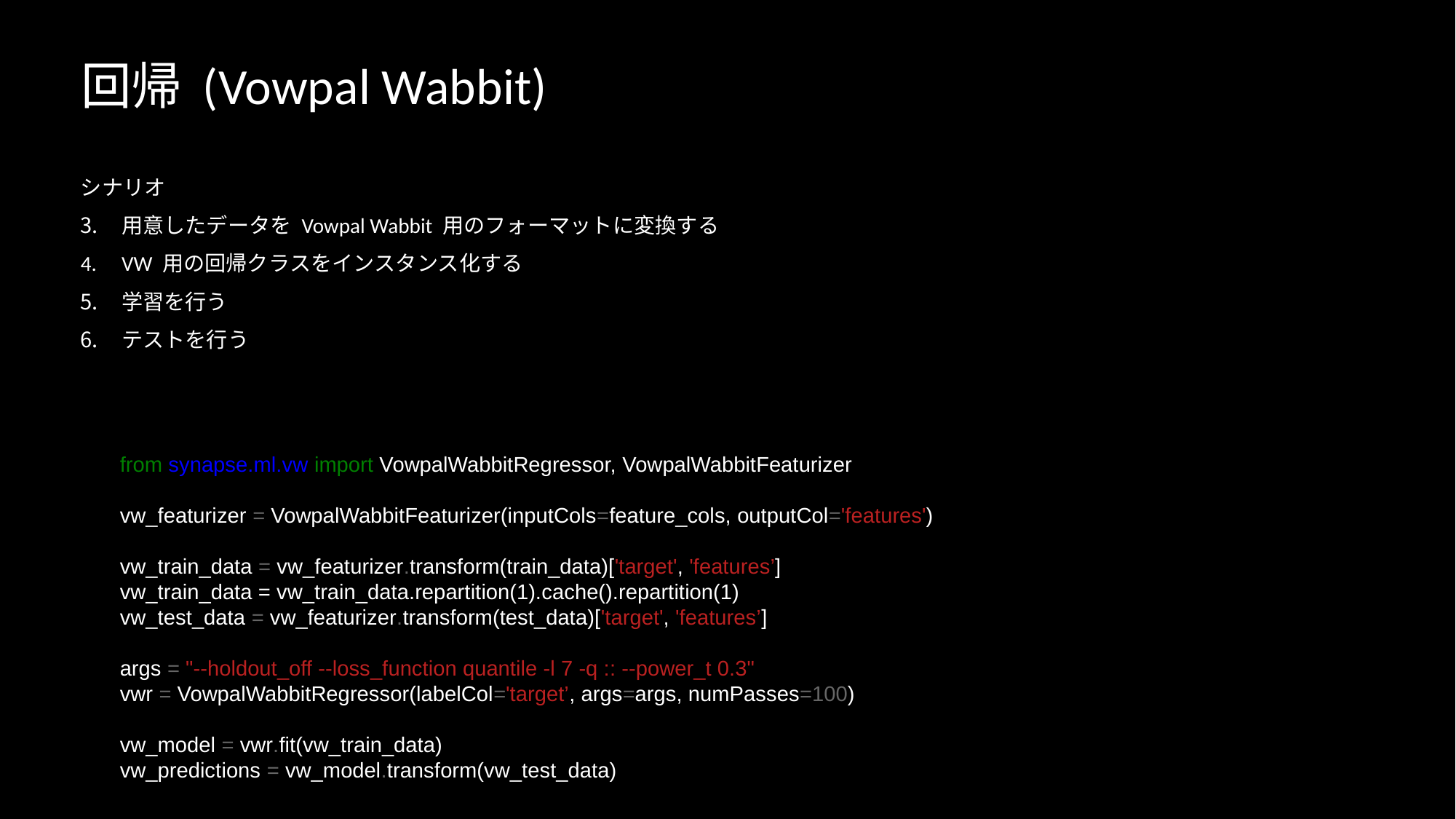

# 回帰 (Vowpal Wabbit)
シナリオ
用意したデータを Vowpal Wabbit 用のフォーマットに変換する
VW 用の回帰クラスをインスタンス化する
学習を行う
テストを行う

from synapse.ml.vw import VowpalWabbitRegressor, VowpalWabbitFeaturizer

vw_featurizer = VowpalWabbitFeaturizer(inputCols=feature_cols, outputCol='features')

vw_train_data = vw_featurizer.transform(train_data)['target', 'features’]
vw_train_data = vw_train_data.repartition(1).cache().repartition(1)
vw_test_data = vw_featurizer.transform(test_data)['target', 'features’]

args = "--holdout_off --loss_function quantile -l 7 -q :: --power_t 0.3"
vwr = VowpalWabbitRegressor(labelCol='target’, args=args, numPasses=100)

vw_model = vwr.fit(vw_train_data)
vw_predictions = vw_model.transform(vw_test_data)